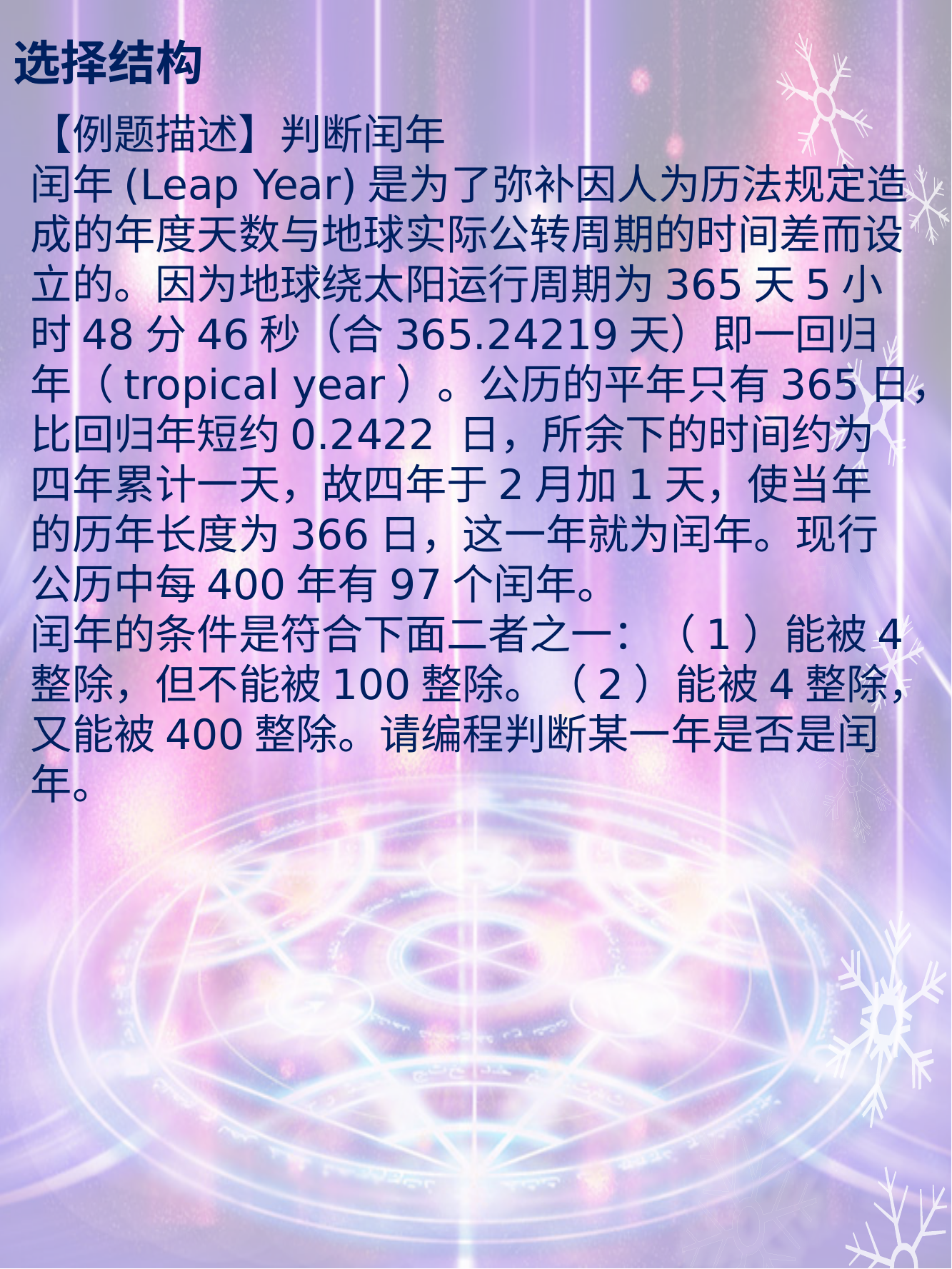

# 选择结构
【例题描述】判断闰年
闰年(Leap Year)是为了弥补因人为历法规定造成的年度天数与地球实际公转周期的时间差而设立的。因为地球绕太阳运行周期为365天5小时48分46秒（合365.24219天）即一回归年（tropical year）。公历的平年只有365日，比回归年短约0.2422 日，所余下的时间约为四年累计一天，故四年于2月加1天，使当年的历年长度为366日，这一年就为闰年。现行公历中每400年有97个闰年。
闰年的条件是符合下面二者之一：（1）能被4整除，但不能被100整除。（2）能被4整除，又能被400整除。请编程判断某一年是否是闰年。